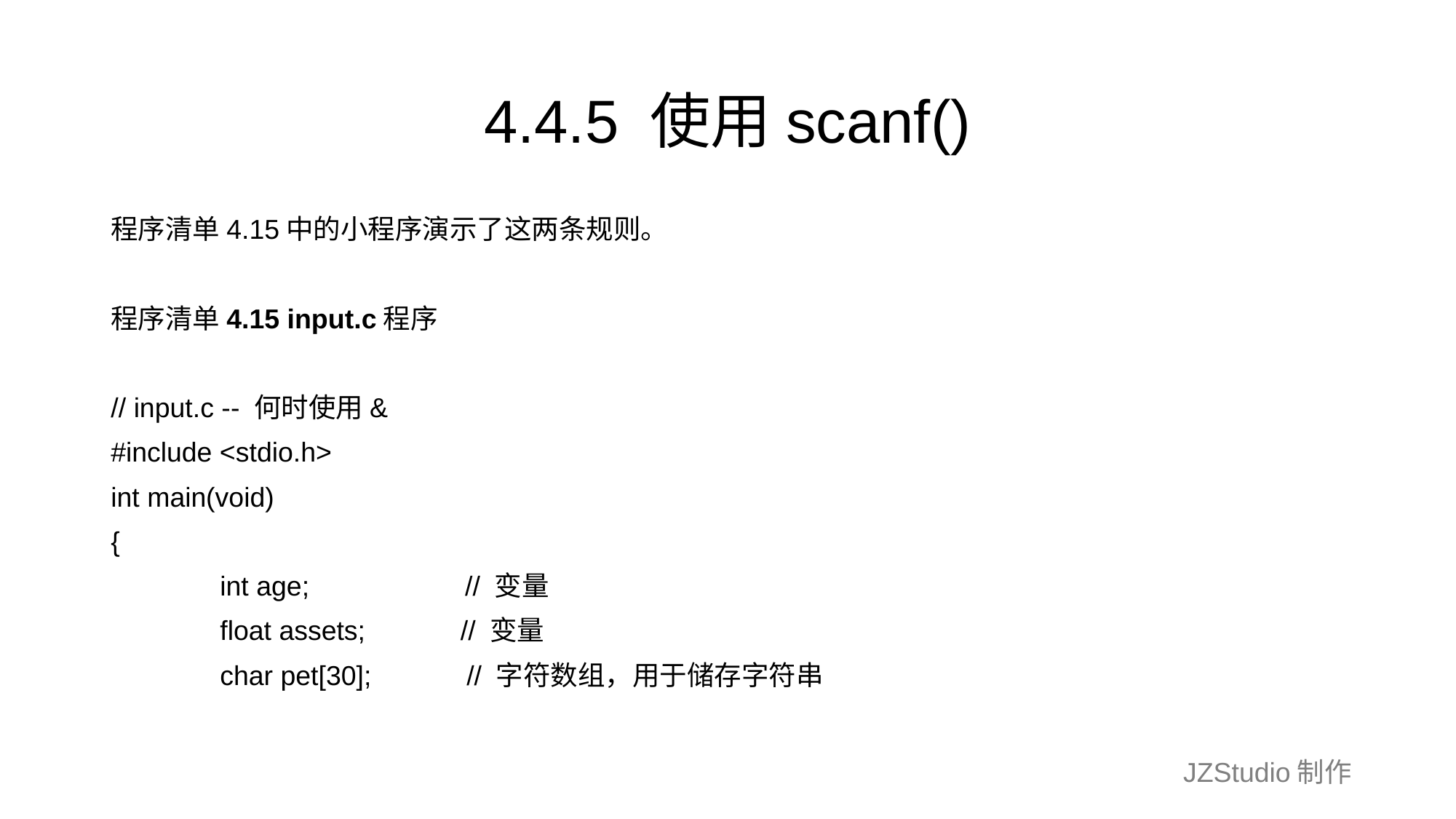

# 4.4.5 使用scanf()
程序清单4.15中的小程序演示了这两条规则。

程序清单4.15 input.c程序

// input.c -- 何时使用&
#include <stdio.h>
int main(void)
{
	int age;　　　　　 // 变量
	float assets;　　　// 变量
	char pet[30];　　　// 字符数组，用于储存字符串